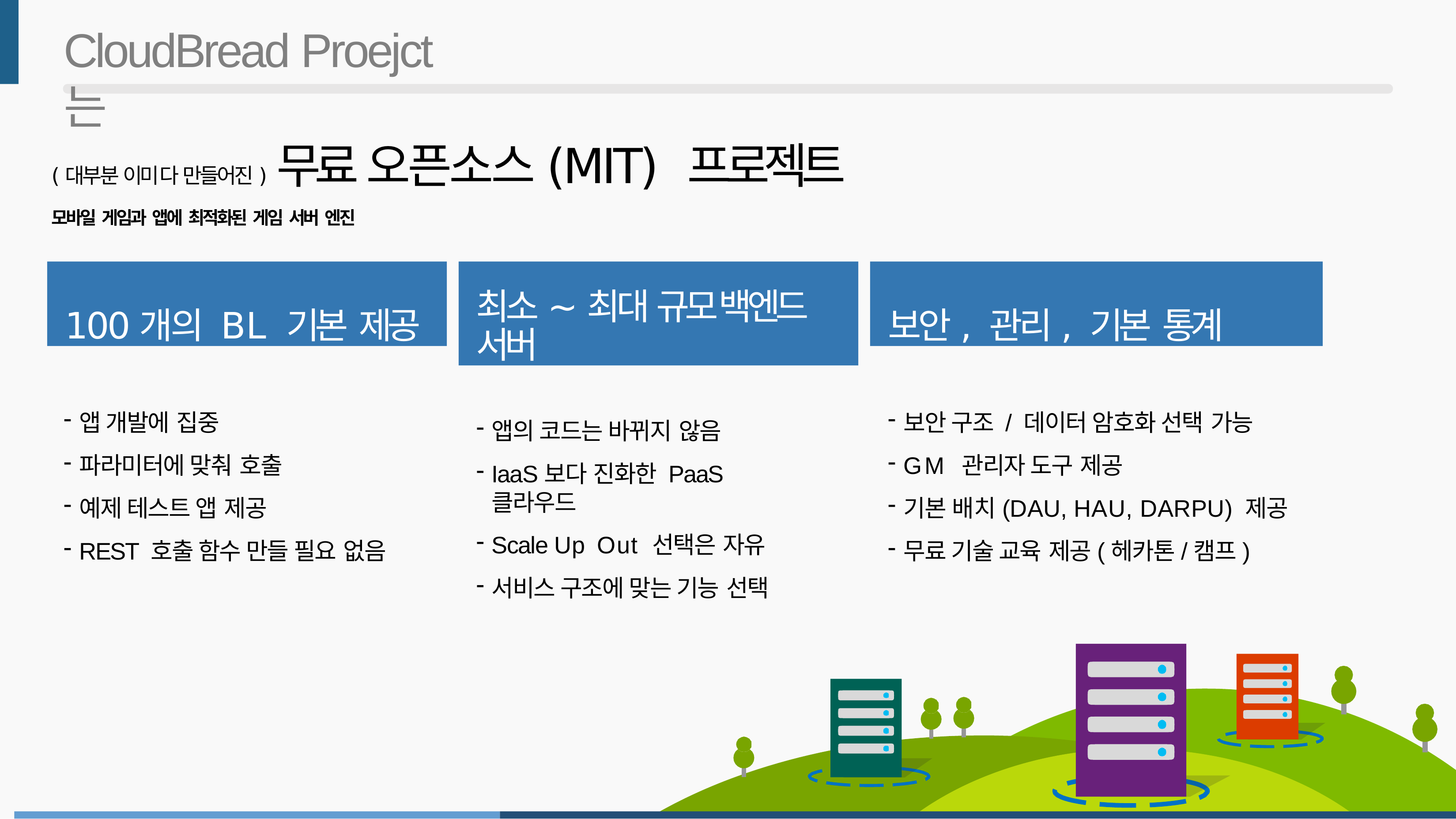

# CloudBread Proejct 는

(대부분 이미 다 만들어진) 무료 오픈소스(MIT) 프로젝트
모바일 게임과 앱에 최적화된 게임 서버 엔진
보안, 관리, 기본 통계
100개의 BL 기본 제공
최소~최대 규모 백엔드  서버
앱 개발에 집중
파라미터에 맞춰 호출
예제 테스트 앱 제공
REST 호출 함수 만들 필요 없음
보안 구조 / 데이터 암호화 선택 가능
GM 관리자 도구 제공
기본 배치(DAU, HAU, DARPU) 제공
무료 기술 교육 제공(헤카톤/캠프)
앱의 코드는 바뀌지 않음
IaaS보다 진화한 PaaS 클라우드
Scale Up ­ Out 선택은 자유
서비스 구조에 맞는 기능 선택